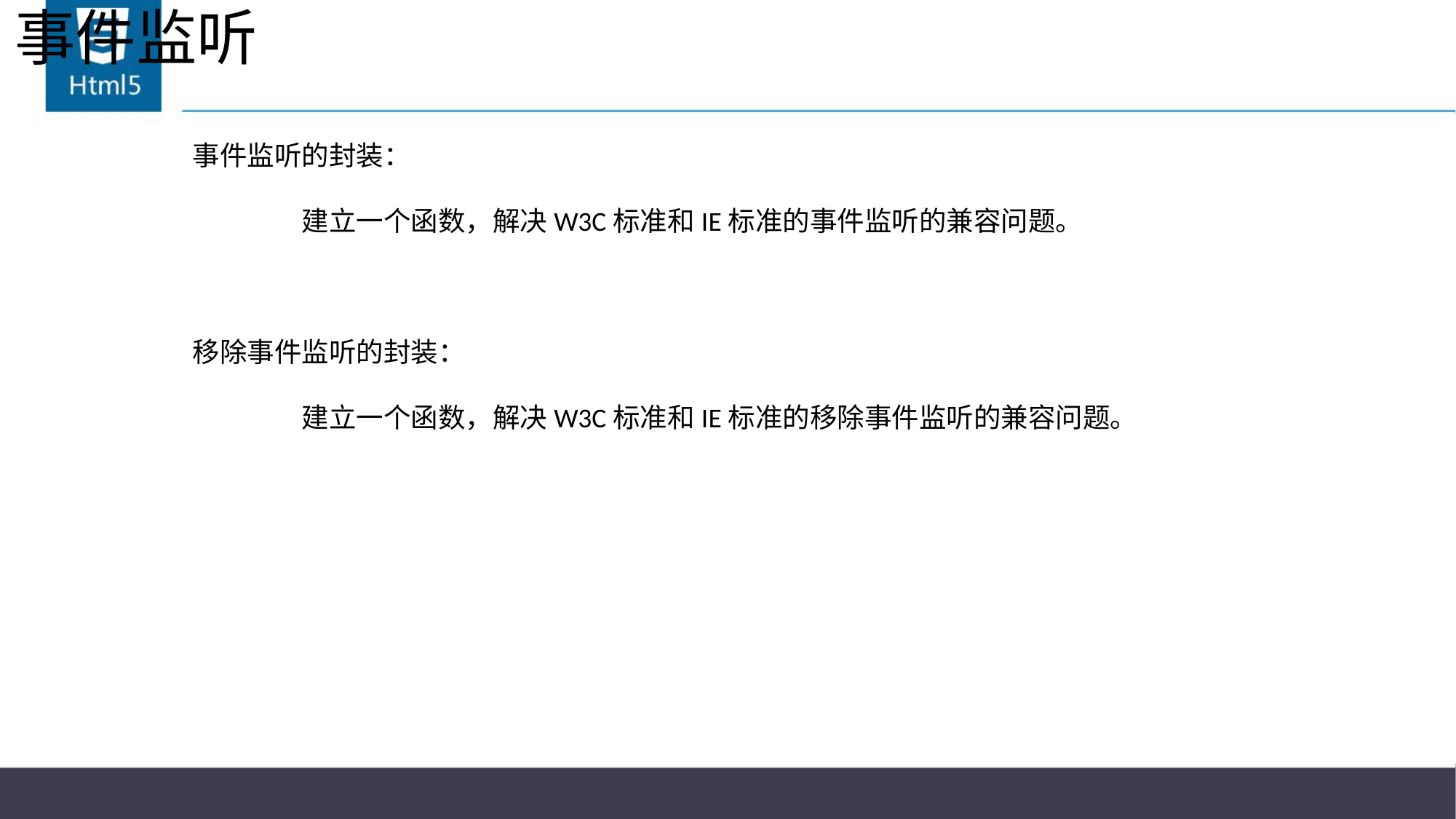

# 事件监听
事件监听的封装：

	建立一个函数，解决W3C标准和IE标准的事件监听的兼容问题。

移除事件监听的封装：

	建立一个函数，解决W3C标准和IE标准的移除事件监听的兼容问题。